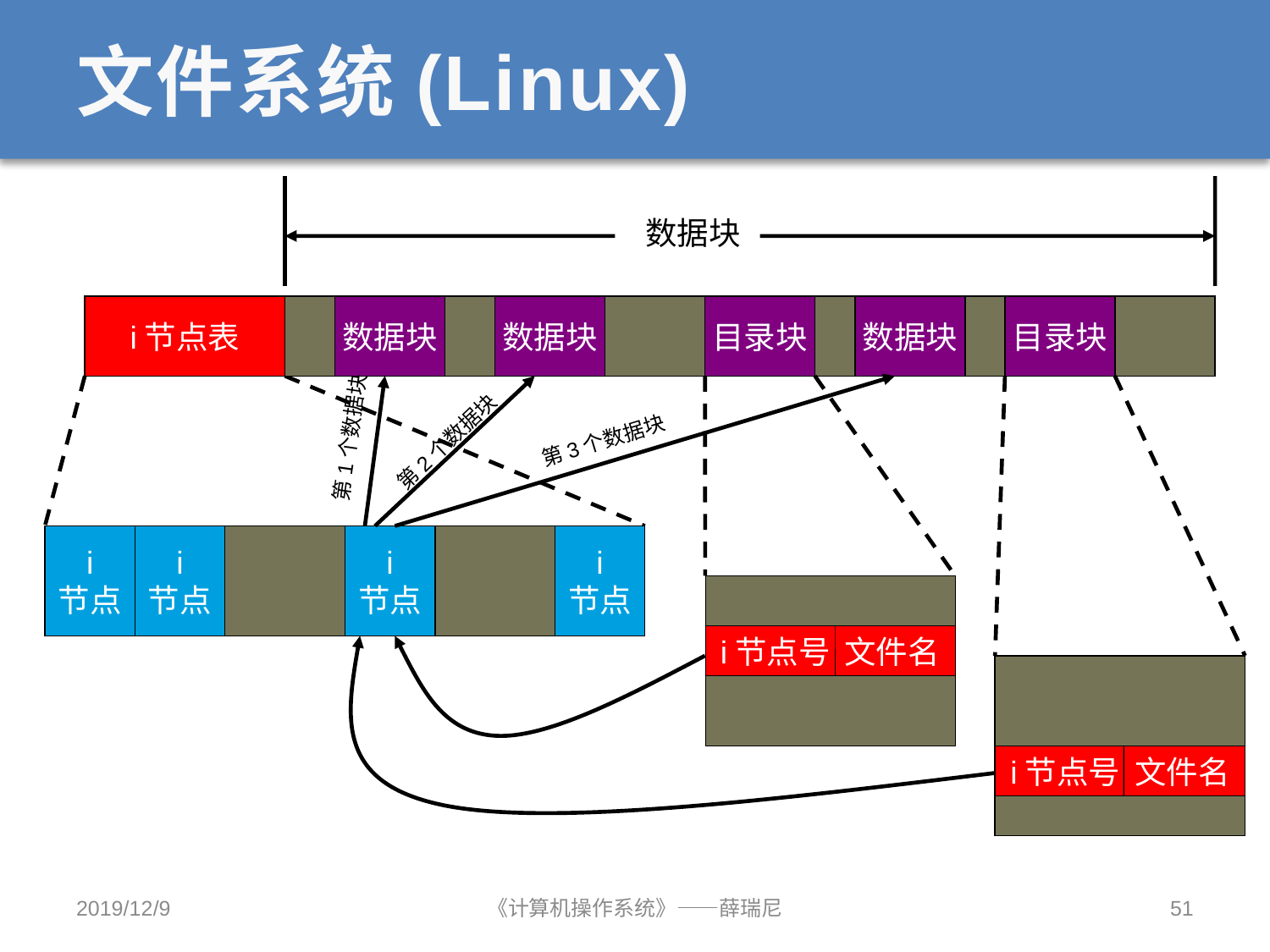

# 文件系统(Linux)

数据块

i节点表

数据块

数据块

目录块

数据块

目录块

第1个数据块

第2个数据块

第3个数据块

i节点号  文件名

i节点号  文件名

i
节点
i
节点

i
节点

i
节点

2019/12/9
《计算机操作系统》——薛瑞尼
51